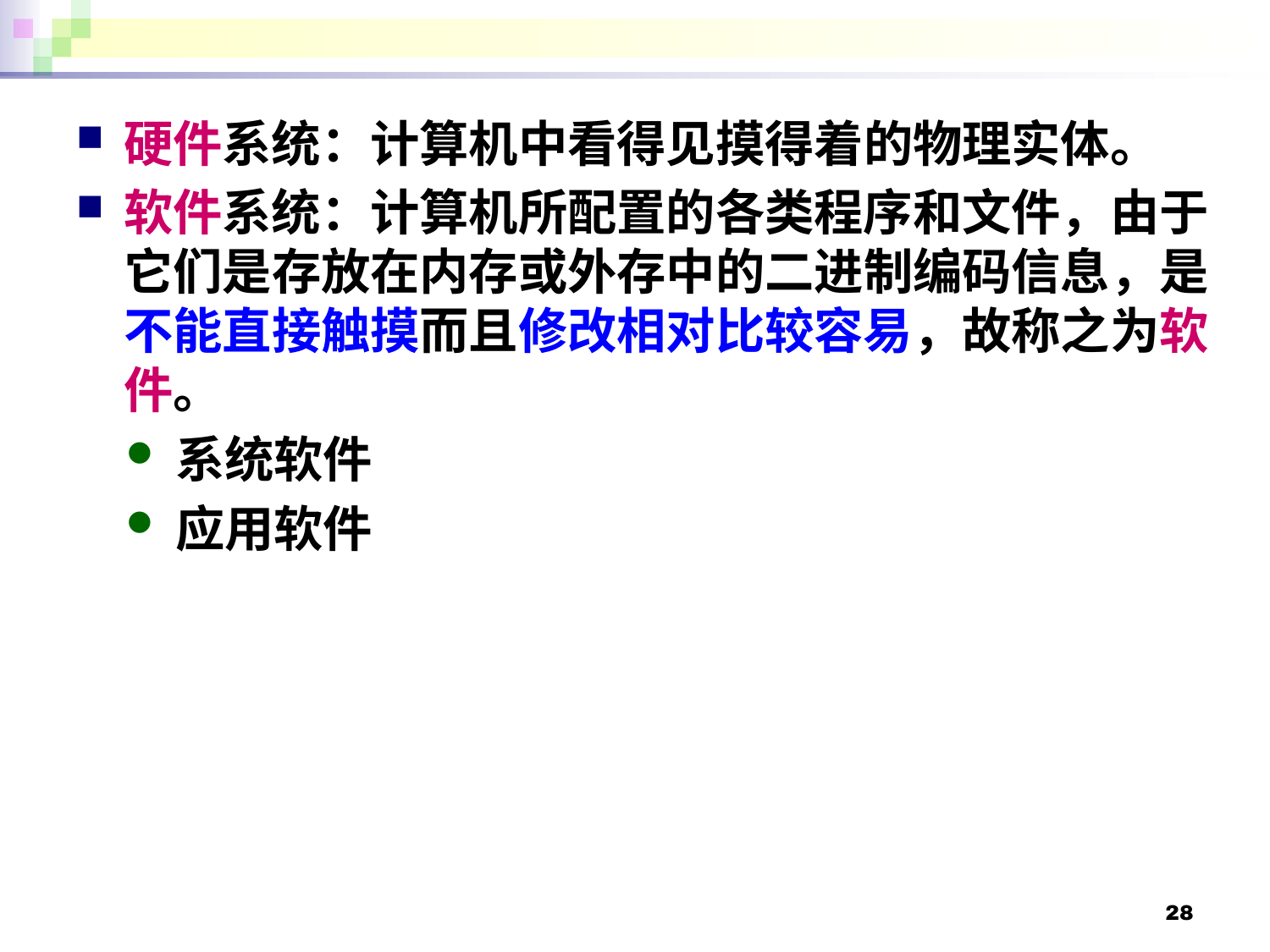

#
硬件系统：计算机中看得见摸得着的物理实体。
软件系统：计算机所配置的各类程序和文件，由于它们是存放在内存或外存中的二进制编码信息，是不能直接触摸而且修改相对比较容易，故称之为软件。
系统软件
应用软件
28